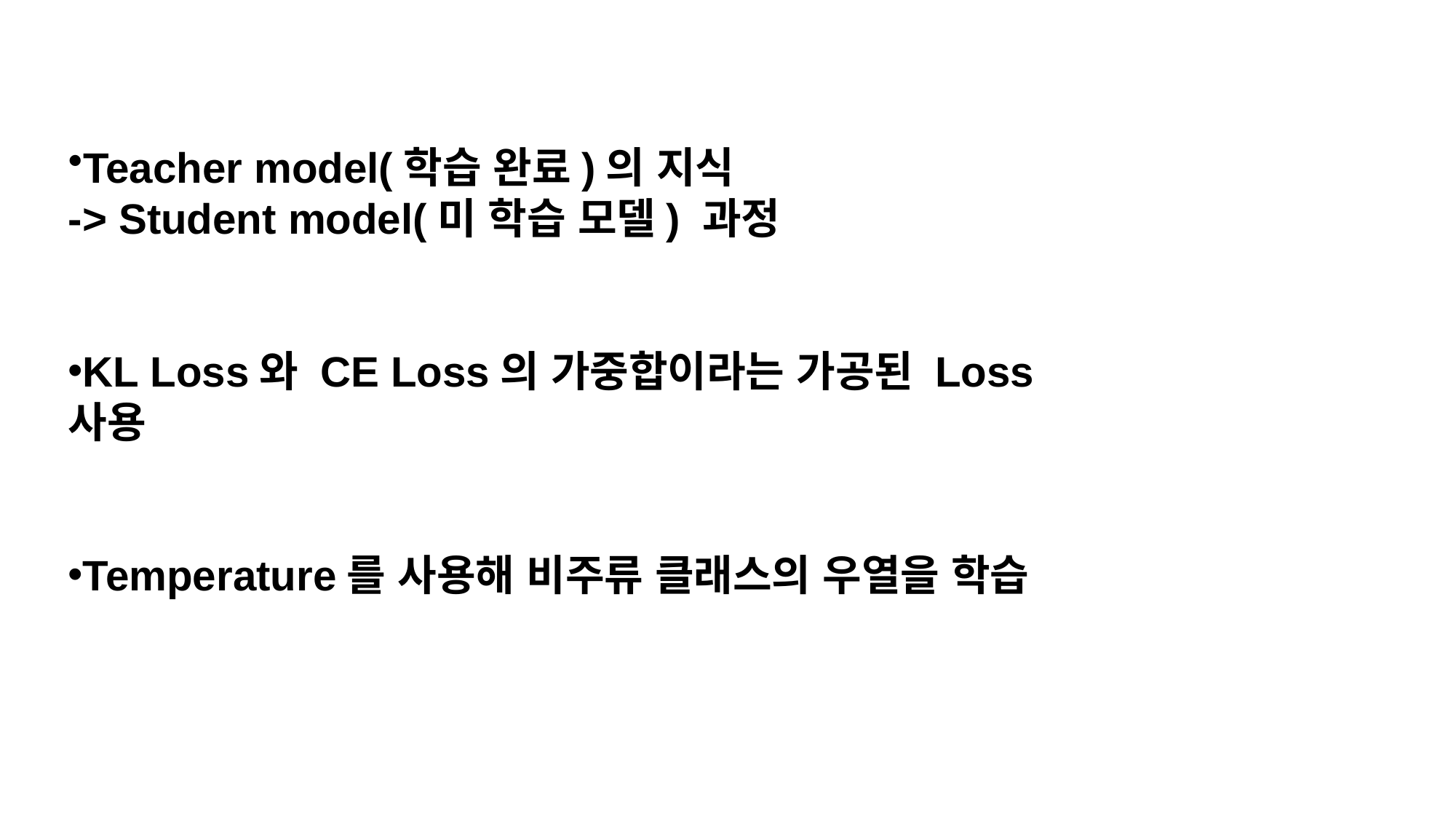

Teacher model(학습 완료)의 지식
-> Student model(미 학습 모델) 과정

KL Loss와 CE Loss의 가중합이라는 가공된 Loss 사용

Temperature를 사용해 비주류 클래스의 우열을 학습